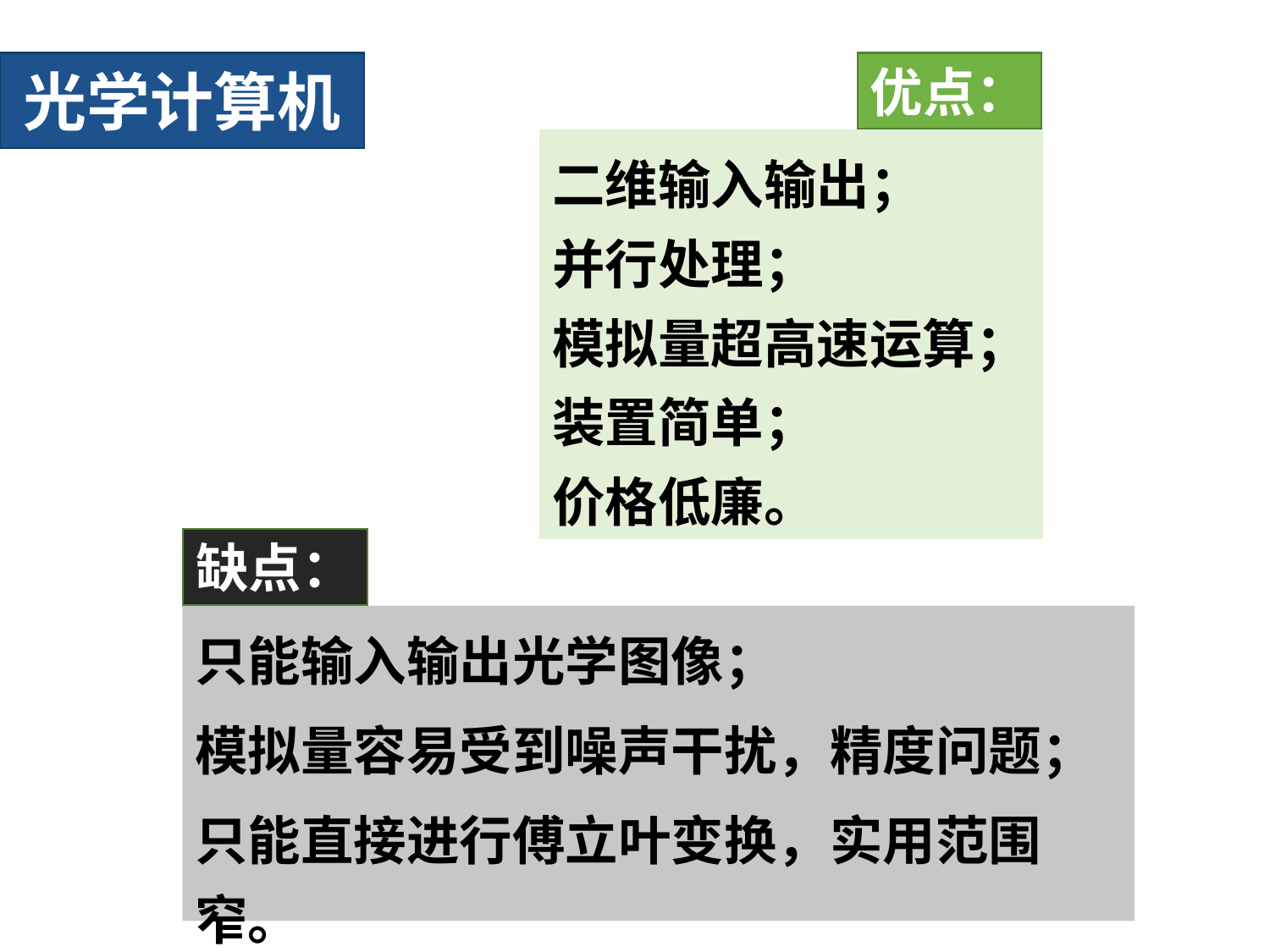

# 光学计算机
优点：
二维输入输出；
并行处理；
模拟量超高速运算；
装置简单；
价格低廉。
缺点：
只能输入输出光学图像；
模拟量容易受到噪声干扰，精度问题；
只能直接进行傅立叶变换，实用范围窄。